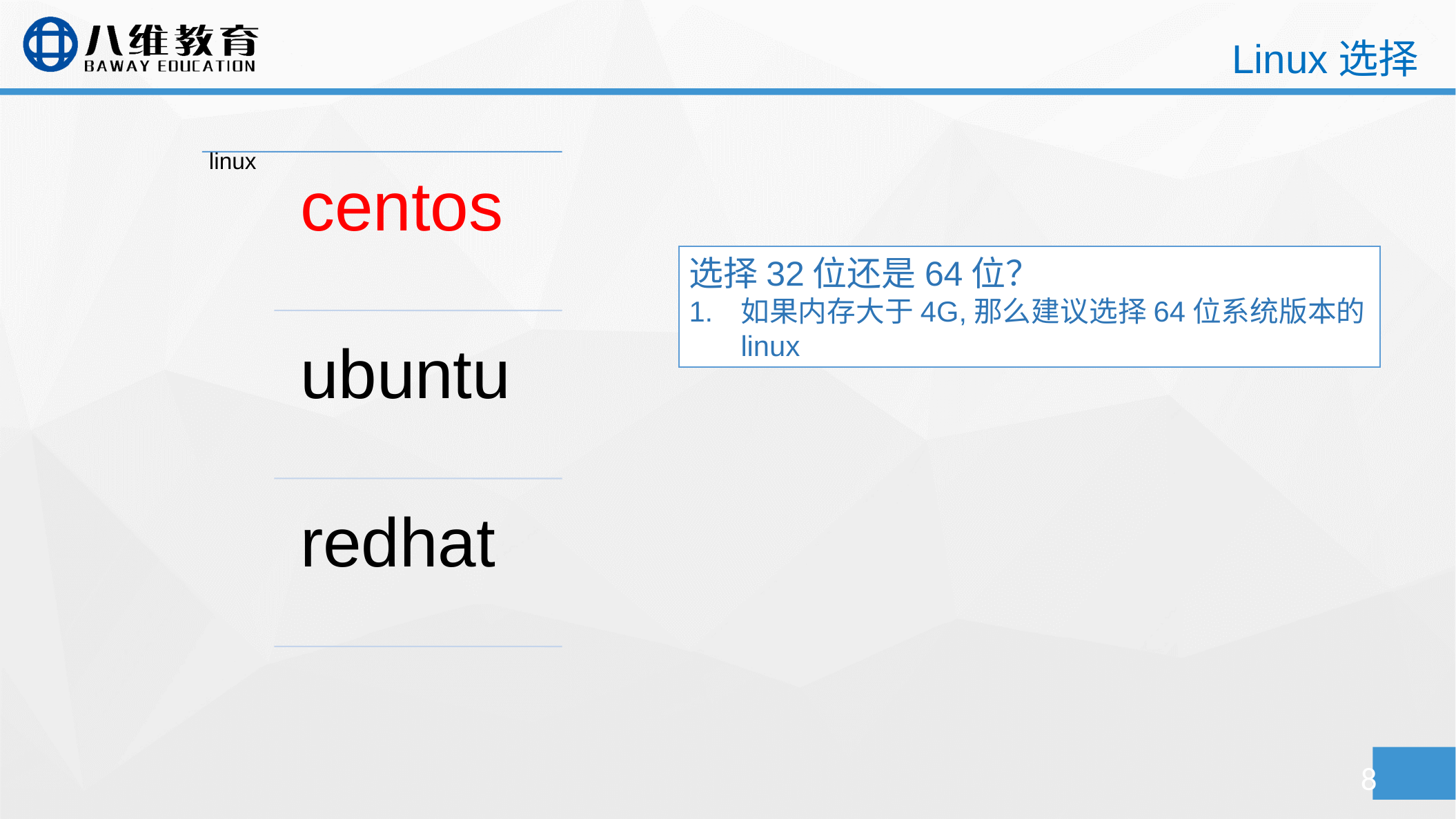

Linux选择
linux
centos
ubuntu
redhat
选择32位还是64位？
如果内存大于4G,那么建议选择64位系统版本的linux